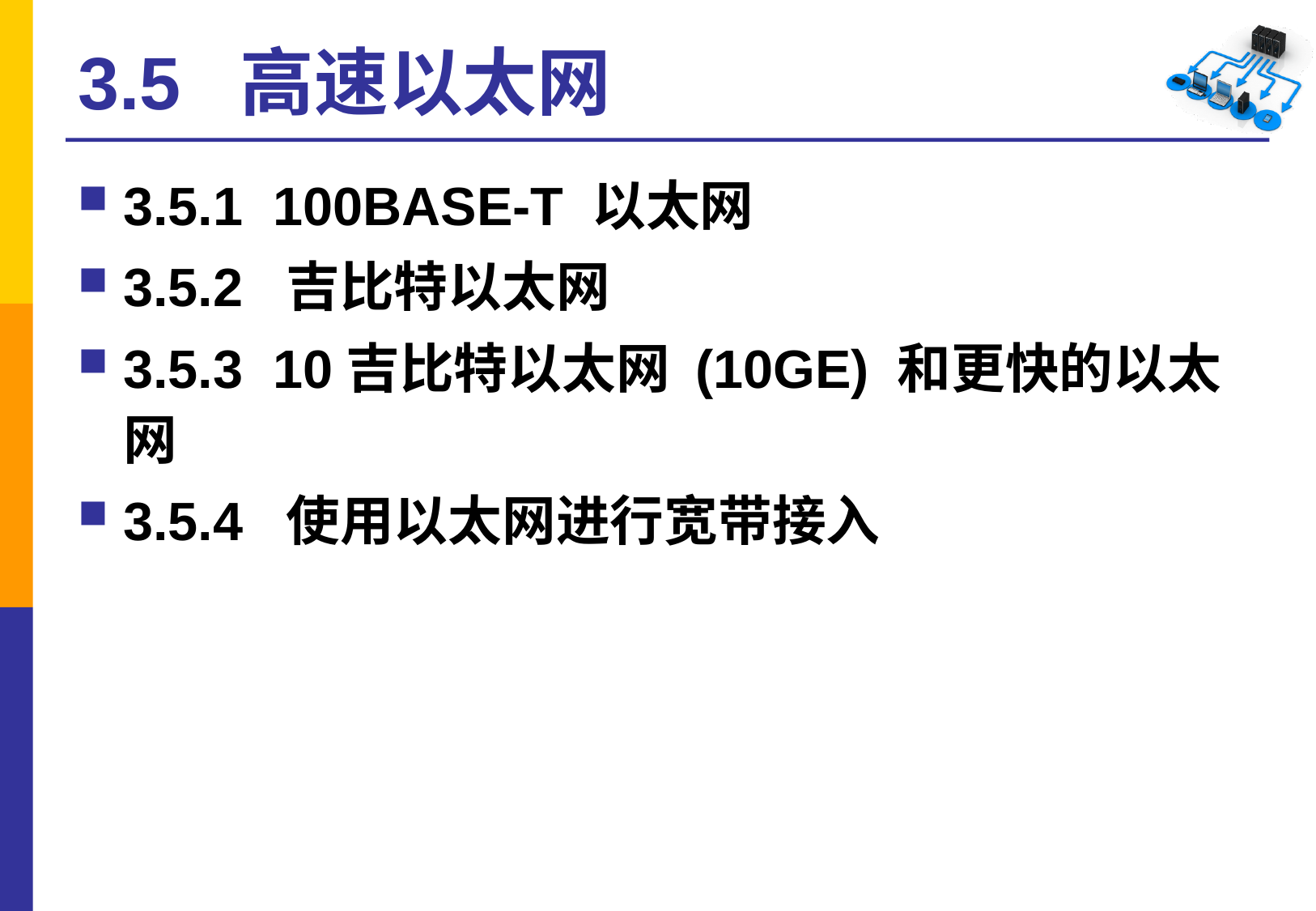

# 3.5  高速以太网
3.5.1  100BASE-T 以太网
3.5.2  吉比特以太网
3.5.3  10吉比特以太网 (10GE) 和更快的以太网
3.5.4  使用以太网进行宽带接入